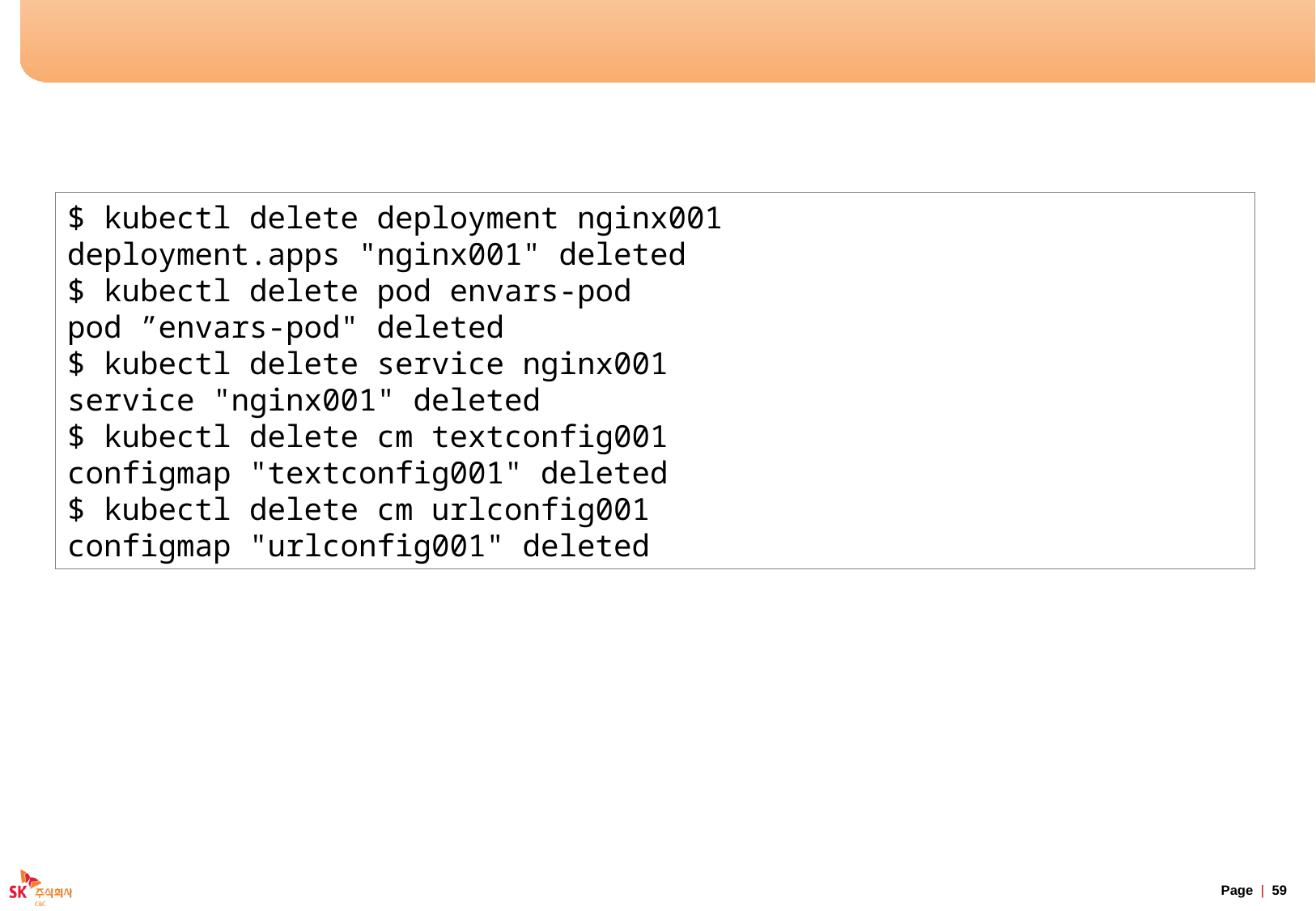

# 실습 리소스 정리
$ kubectl delete deployment nginx001
deployment.apps "nginx001" deleted
$ kubectl delete pod envars-pod
pod ”envars-pod" deleted
$ kubectl delete service nginx001
service "nginx001" deleted
$ kubectl delete cm textconfig001
configmap "textconfig001" deleted
$ kubectl delete cm urlconfig001
configmap "urlconfig001" deleted